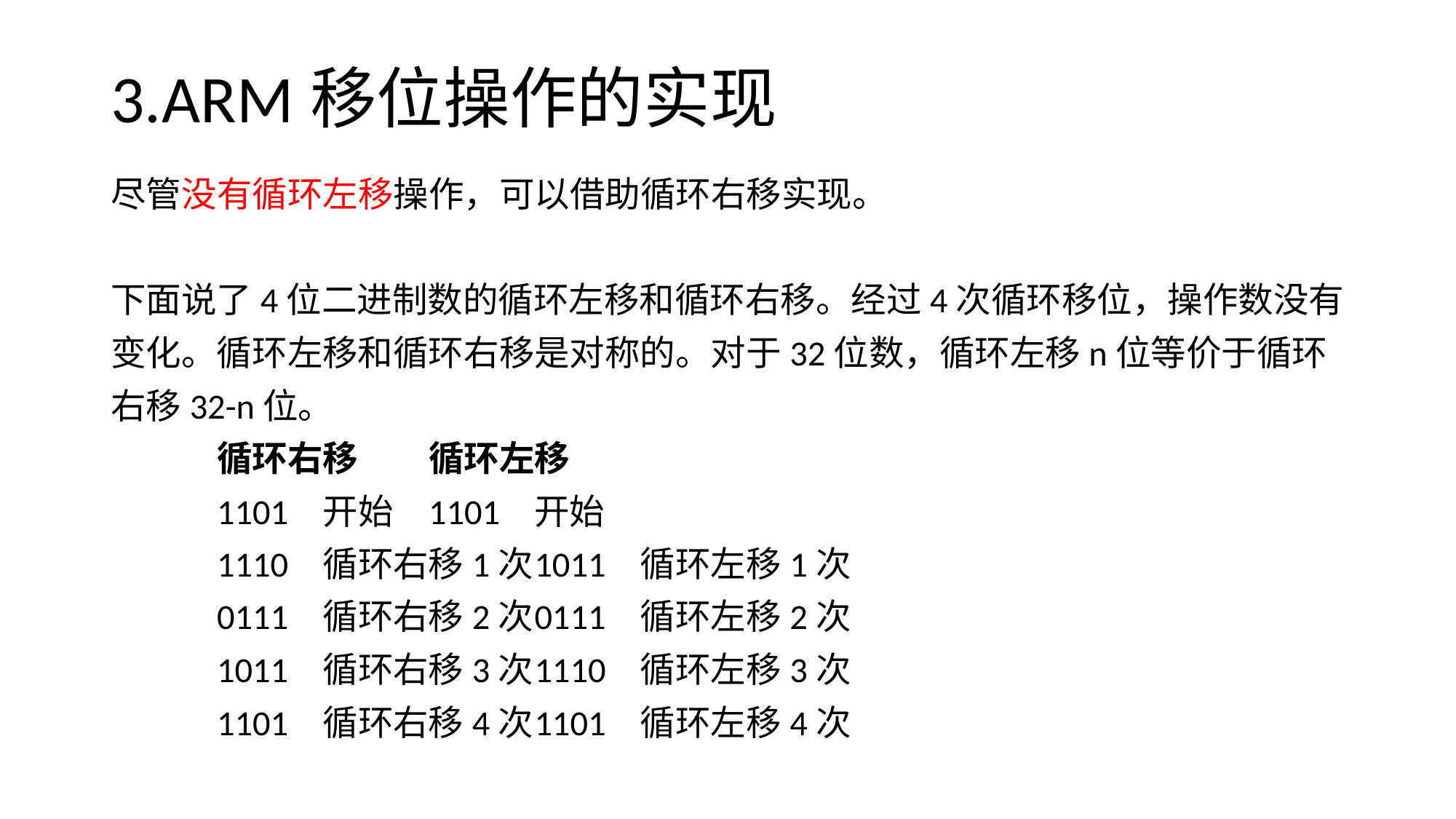

# 3.ARM移位操作的实现
尽管没有循环左移操作，可以借助循环右移实现。

下面说了4位二进制数的循环左移和循环右移。经过4次循环移位，操作数没有
变化。循环左移和循环右移是对称的。对于32位数，循环左移n位等价于循环
右移32-n位。
	循环右移				循环左移
	1101	开始				1101	开始
	1110	循环右移1次			1011	循环左移1次
	0111	循环右移2次			0111	循环左移2次
	1011	循环右移3次			1110	循环左移3次
	1101	循环右移4次			1101	循环左移4次